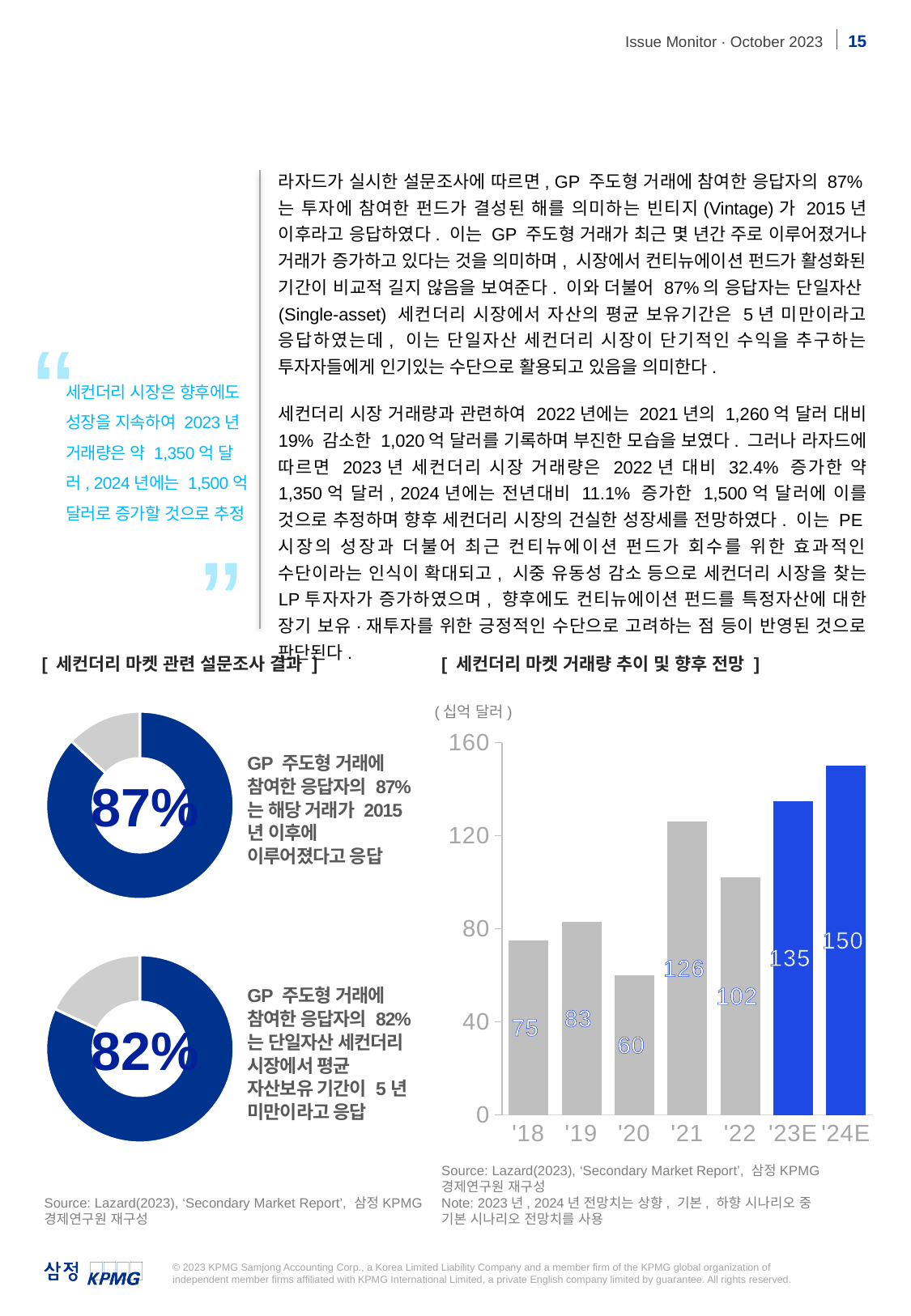

라자드가 실시한 설문조사에 따르면, GP 주도형 거래에 참여한 응답자의 87%는 투자에 참여한 펀드가 결성된 해를 의미하는 빈티지(Vintage)가 2015년 이후라고 응답하였다. 이는 GP 주도형 거래가 최근 몇 년간 주로 이루어졌거나 거래가 증가하고 있다는 것을 의미하며, 시장에서 컨티뉴에이션 펀드가 활성화된 기간이 비교적 길지 않음을 보여준다. 이와 더불어 87%의 응답자는 단일자산(Single-asset) 세컨더리 시장에서 자산의 평균 보유기간은 5년 미만이라고 응답하였는데, 이는 단일자산 세컨더리 시장이 단기적인 수익을 추구하는 투자자들에게 인기있는 수단으로 활용되고 있음을 의미한다.
세컨더리 시장 거래량과 관련하여 2022년에는 2021년의 1,260억 달러 대비 19% 감소한 1,020억 달러를 기록하며 부진한 모습을 보였다. 그러나 라자드에 따르면 2023년 세컨더리 시장 거래량은 2022년 대비 32.4% 증가한 약 1,350억 달러, 2024년에는 전년대비 11.1% 증가한 1,500억 달러에 이를 것으로 추정하며 향후 세컨더리 시장의 건실한 성장세를 전망하였다. 이는 PE시장의 성장과 더불어 최근 컨티뉴에이션 펀드가 회수를 위한 효과적인 수단이라는 인식이 확대되고, 시중 유동성 감소 등으로 세컨더리 시장을 찾는 LP투자자가 증가하였으며, 향후에도 컨티뉴에이션 펀드를 특정자산에 대한 장기 보유·재투자를 위한 긍정적인 수단으로 고려하는 점 등이 반영된 것으로 판단된다.

“
세컨더리 시장은 향후에도 성장을 지속하여 2023년 거래량은 약 1,350억 달러, 2024년에는 1,500억 달러로 증가할 것으로 추정
”
[ 세컨더리 마켓 관련 설문조사 결과 ]
[ 세컨더리 마켓 거래량 추이 및 향후 전망 ]

### Chart

| Category | GP 주도 |
|---|---|
| '18 | 75.0 |
| '19 | 83.0 |
| '20 | 60.0 |
| '21 | 126.0 |
| '22 | 102.0 |
| '23E | 135.0 |
| '24E | 150.0 |

### Chart

| Category | 판매 |
|---|---|
|  | 0.87 |
|  | 0.13 |
87%
(십억 달러)
GP 주도형 거래에 참여한 응답자의 87%는 해당 거래가 2015년 이후에 이루어졌다고 응답

### Chart

| Category | 판매 |
|---|---|
|  | 0.82 |
|  | 0.18000000000000005 |
82%
GP 주도형 거래에 참여한 응답자의 82%는 단일자산 세컨더리 시장에서 평균 자산보유 기간이 5년 미만이라고 응답
Source: Lazard(2023), ‘Secondary Market Report’, 삼정KPMG 경제연구원 재구성
Note: 2023년, 2024년 전망치는 상향, 기본, 하향 시나리오 중 기본 시나리오 전망치를 사용
Source: Lazard(2023), ‘Secondary Market Report’, 삼정KPMG 경제연구원 재구성